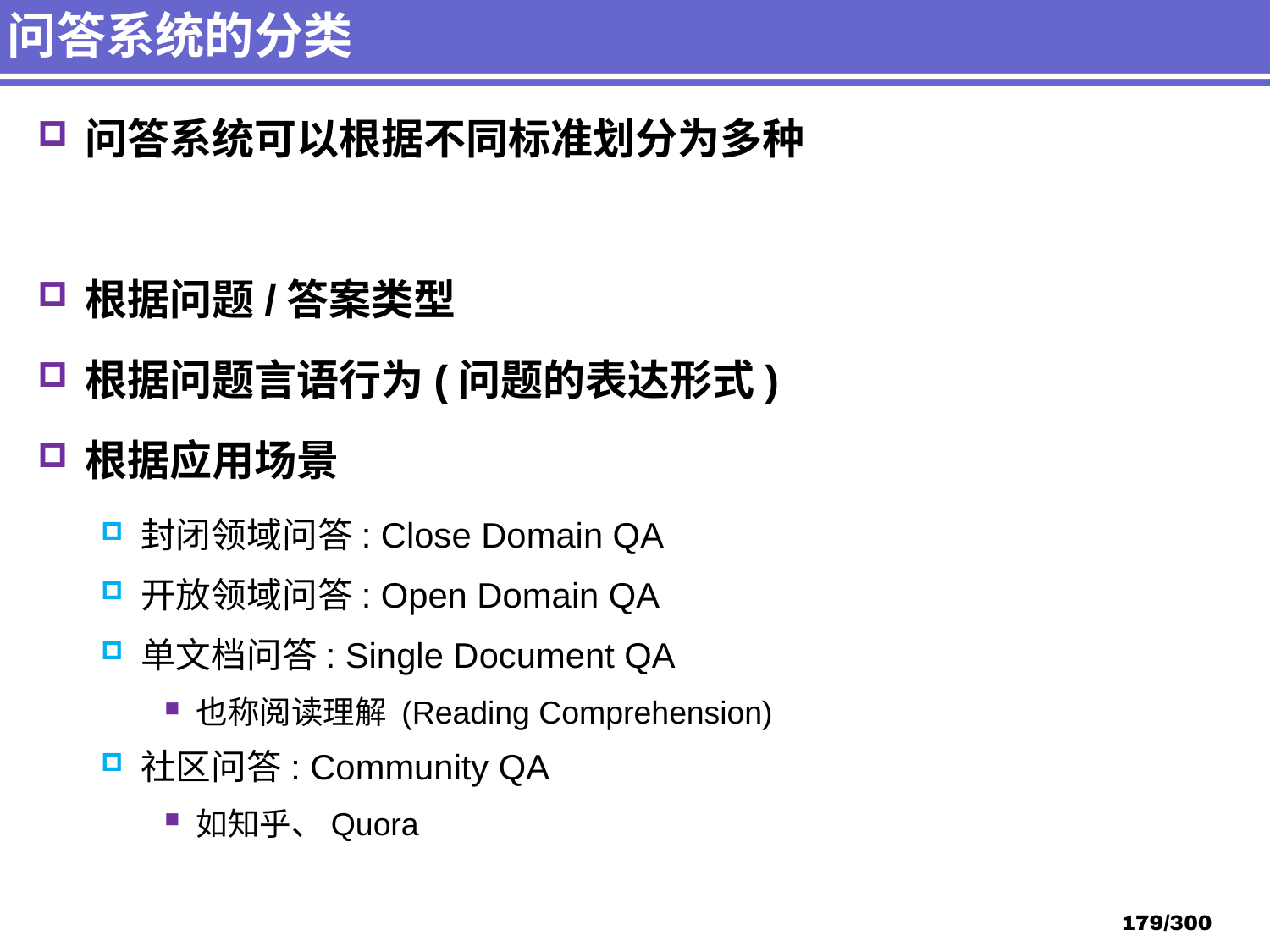

# 问答系统的分类
问答系统可以根据不同标准划分为多种

根据问题/答案类型
根据问题言语行为(问题的表达形式)
根据应用场景
封闭领域问答: Close Domain QA
开放领域问答: Open Domain QA
单文档问答: Single Document QA
也称阅读理解 (Reading Comprehension)
社区问答: Community QA
如知乎、Quora
179/300